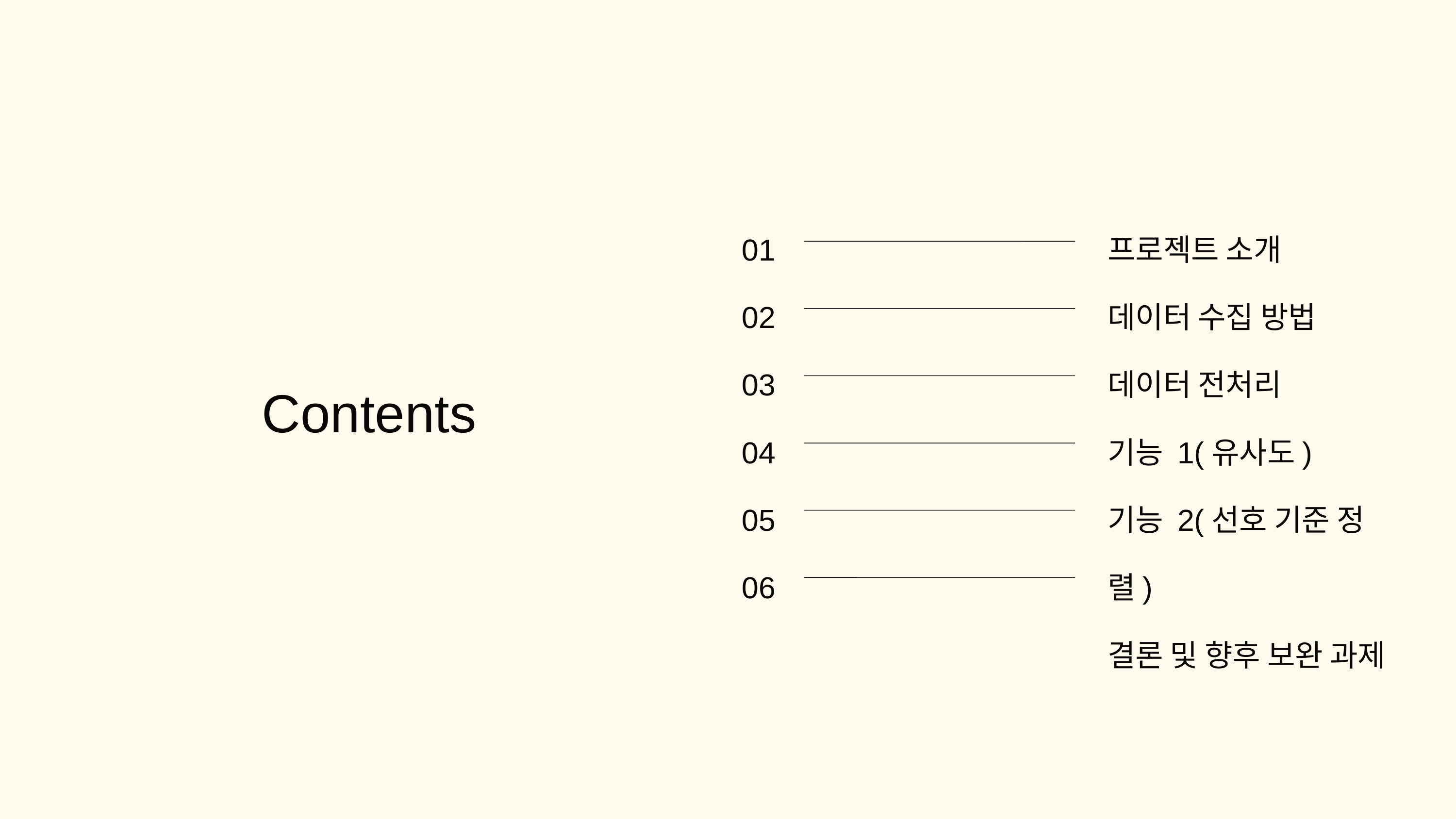

01
02
03
04
05
06
프로젝트 소개
데이터 수집 방법
데이터 전처리
기능 1(유사도)
기능 2(선호 기준 정렬)
결론 및 향후 보완 과제

Contents